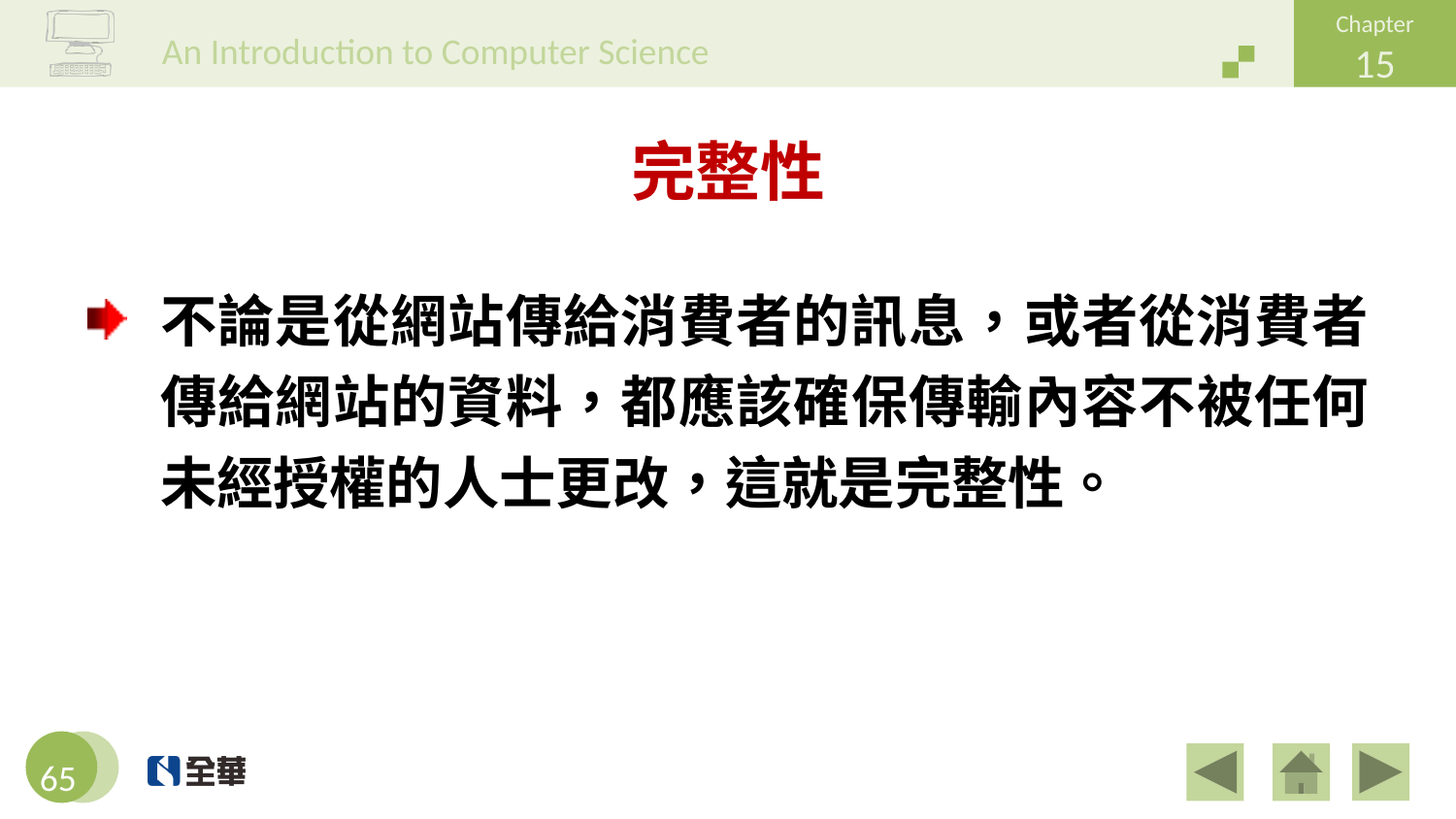

# 完整性
不論是從網站傳給消費者的訊息，或者從消費者傳給網站的資料，都應該確保傳輸內容不被任何未經授權的人士更改，這就是完整性。